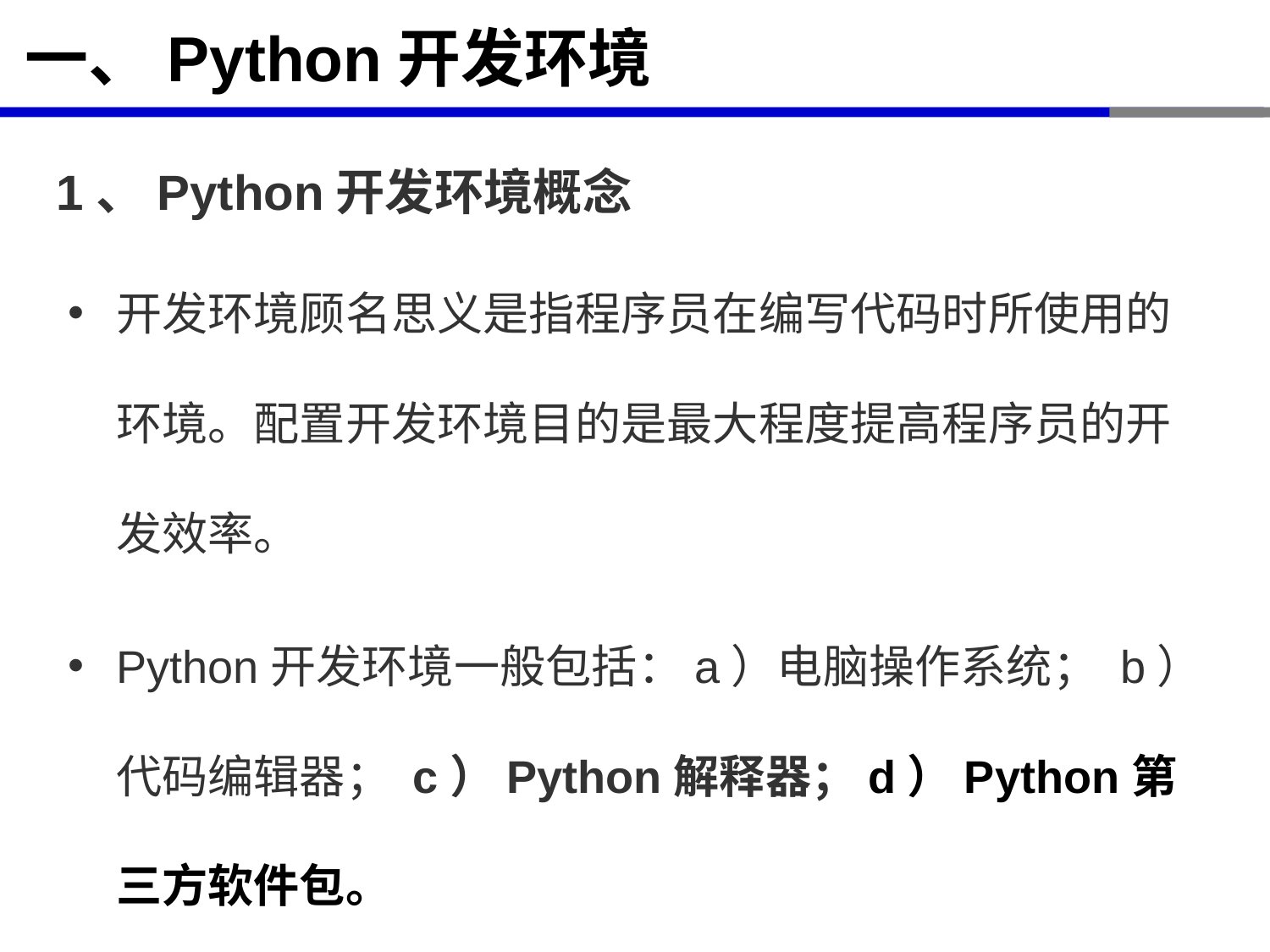

# 一、Python开发环境
1、Python开发环境概念
开发环境顾名思义是指程序员在编写代码时所使用的环境。配置开发环境目的是最大程度提高程序员的开发效率。
Python开发环境一般包括：a）电脑操作系统； b）代码编辑器； c）Python解释器；d）Python第三方软件包。